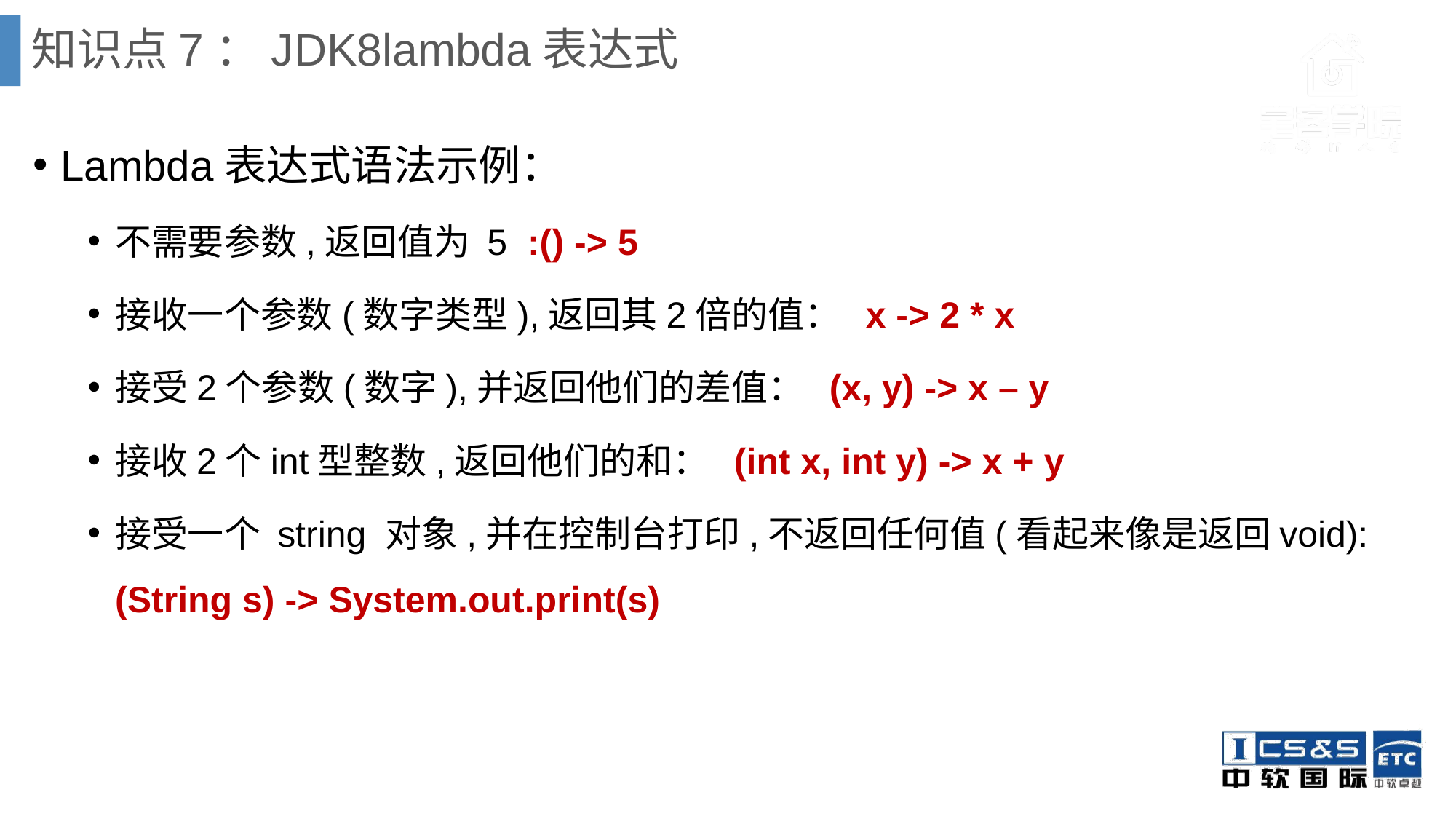

# 知识点7：JDK8lambda表达式
Lambda表达式语法示例：
不需要参数,返回值为 5  :() -> 5
接收一个参数(数字类型),返回其2倍的值：  x -> 2 * x
接受2个参数(数字),并返回他们的差值：  (x, y) -> x – y
接收2个int型整数,返回他们的和：  (int x, int y) -> x + y
接受一个 string 对象,并在控制台打印,不返回任何值(看起来像是返回void):  (String s) -> System.out.print(s)